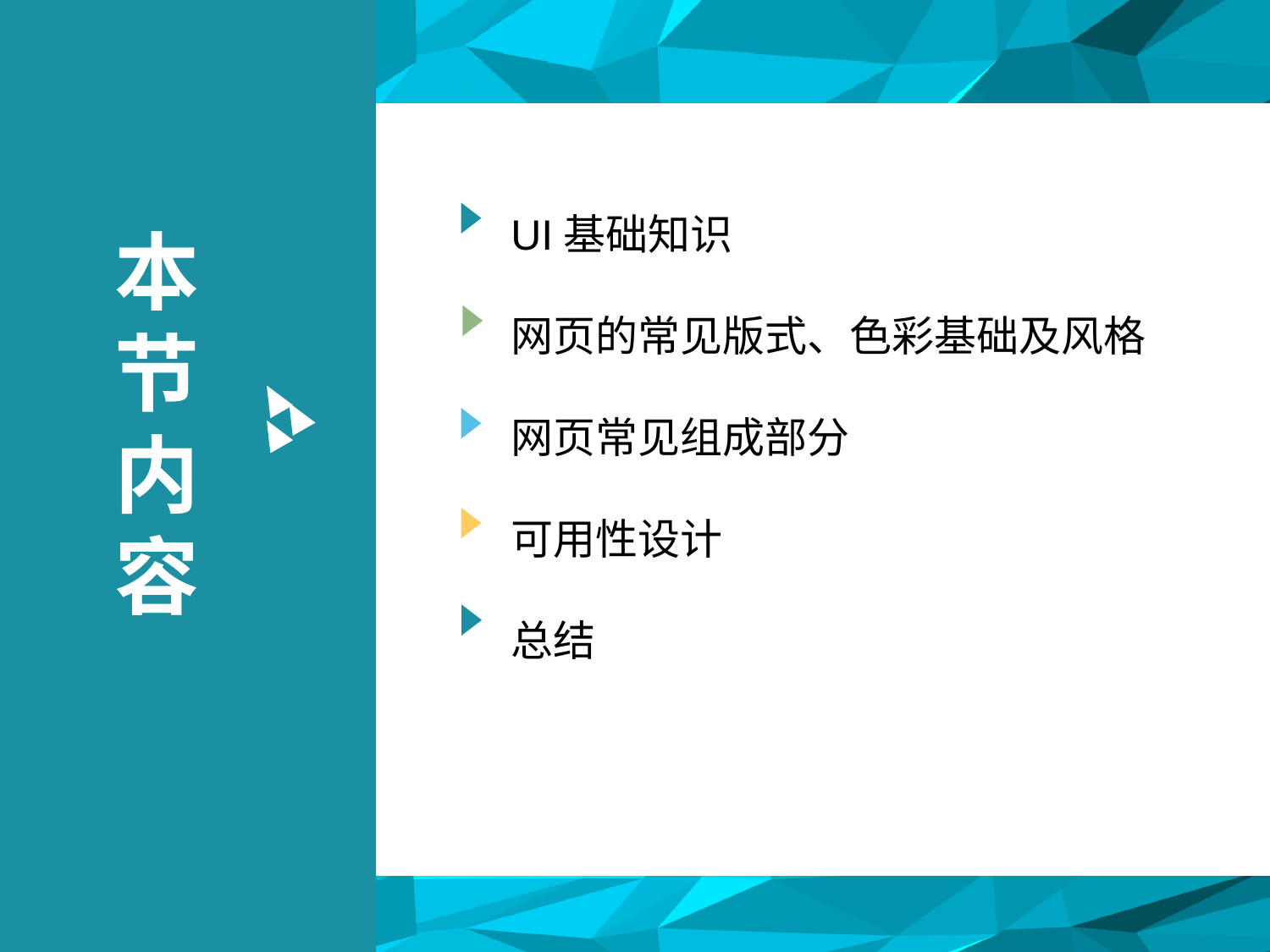

UI基础知识
网页的常见版式、色彩基础及风格
网页常见组成部分
可用性设计
总结

本节内容